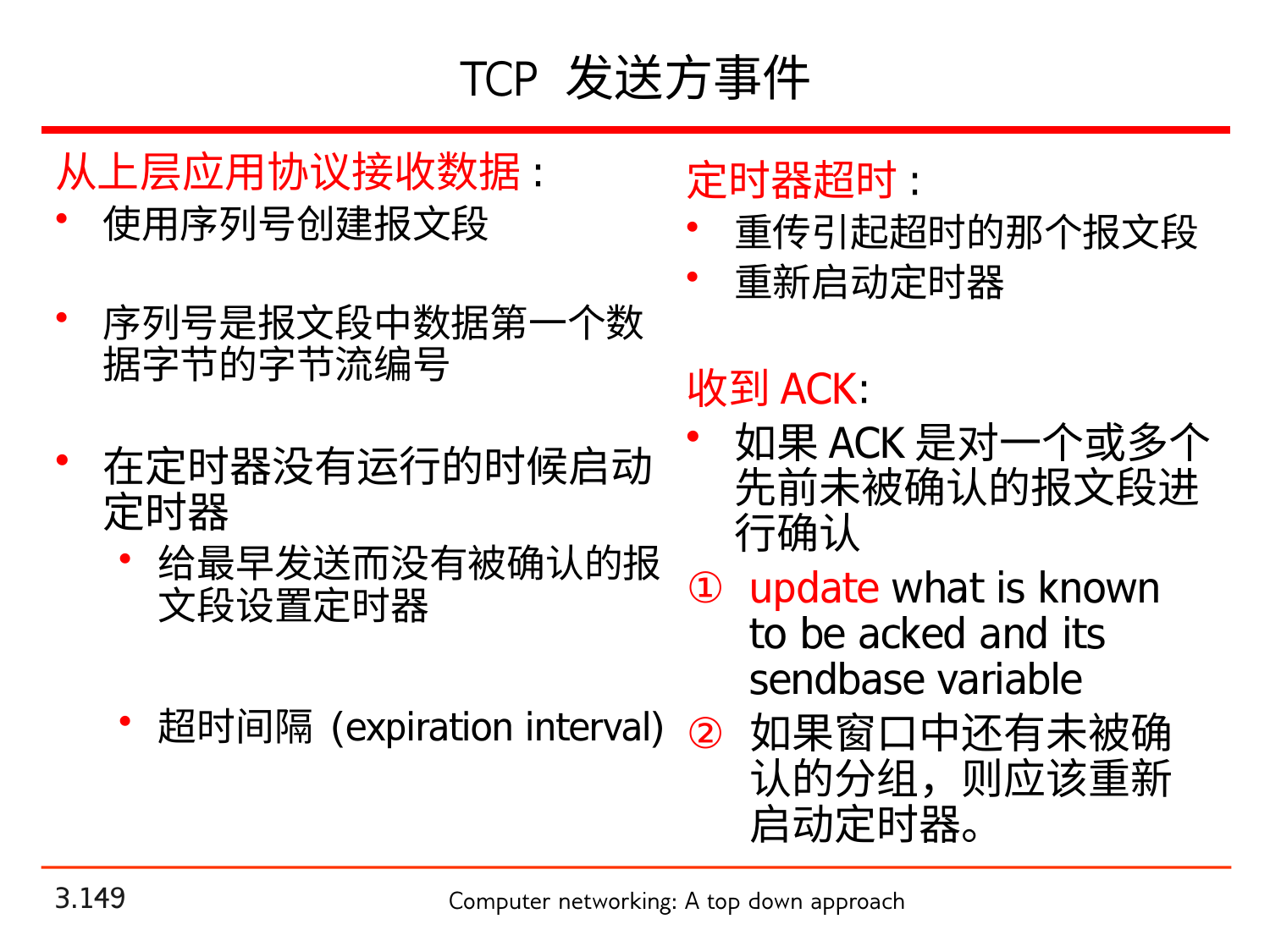

# TCP 发送方事件
从上层应用协议接收数据:
使用序列号创建报文段

序列号是报文段中数据第一个数据字节的字节流编号

在定时器没有运行的时候启动定时器
给最早发送而没有被确认的报文段设置定时器

超时间隔 (expiration interval)
定时器超时:
重传引起超时的那个报文段
重新启动定时器

收到ACK:
如果ACK是对一个或多个先前未被确认的报文段进行确认
update what is known to be acked and its sendbase variable
如果窗口中还有未被确认的分组，则应该重新启动定时器。
Computer networking: A top down approach